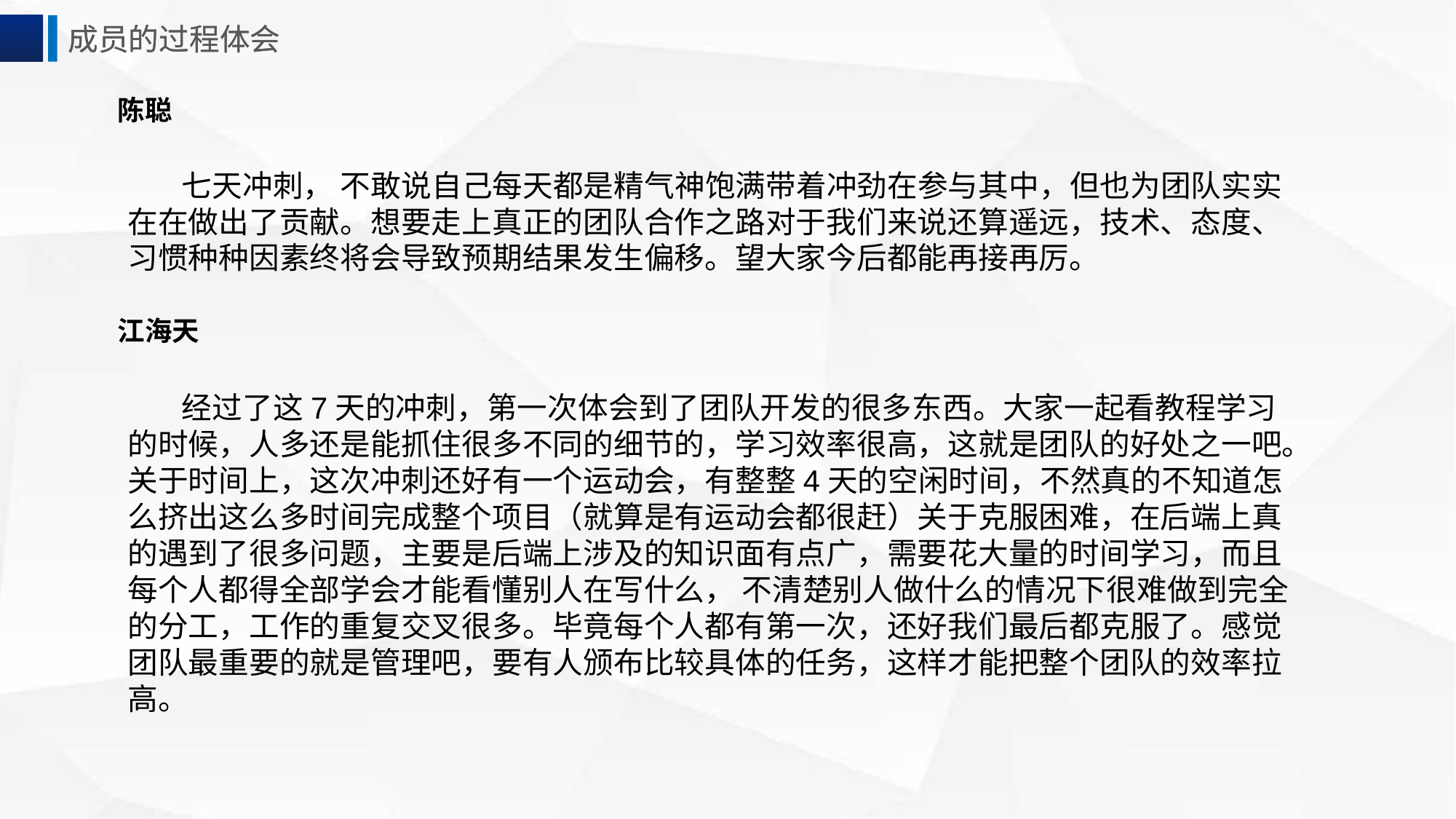

成员的过程体会
成员的过程体会

陈聪
       七天冲刺， 不敢说自己每天都是精气神饱满带着冲劲在参与其中，但也为团队实实在在做出了贡献。想要走上真正的团队合作之路对于我们来说还算遥远，技术、态度、习惯种种因素终将会导致预期结果发生偏移。望大家今后都能再接再厉。
江海天
       经过了这7天的冲刺，第一次体会到了团队开发的很多东西。大家一起看教程学习的时候，人多还是能抓住很多不同的细节的，学习效率很高，这就是团队的好处之一吧。关于时间上，这次冲刺还好有一个运动会，有整整4天的空闲时间，不然真的不知道怎么挤出这么多时间完成整个项目（就算是有运动会都很赶）关于克服困难，在后端上真的遇到了很多问题，主要是后端上涉及的知识面有点广，需要花大量的时间学习，而且每个人都得全部学会才能看懂别人在写什么， 不清楚别人做什么的情况下很难做到完全的分工，工作的重复交叉很多。毕竟每个人都有第一次，还好我们最后都克服了。感觉团队最重要的就是管理吧，要有人颁布比较具体的任务，这样才能把整个团队的效率拉高。